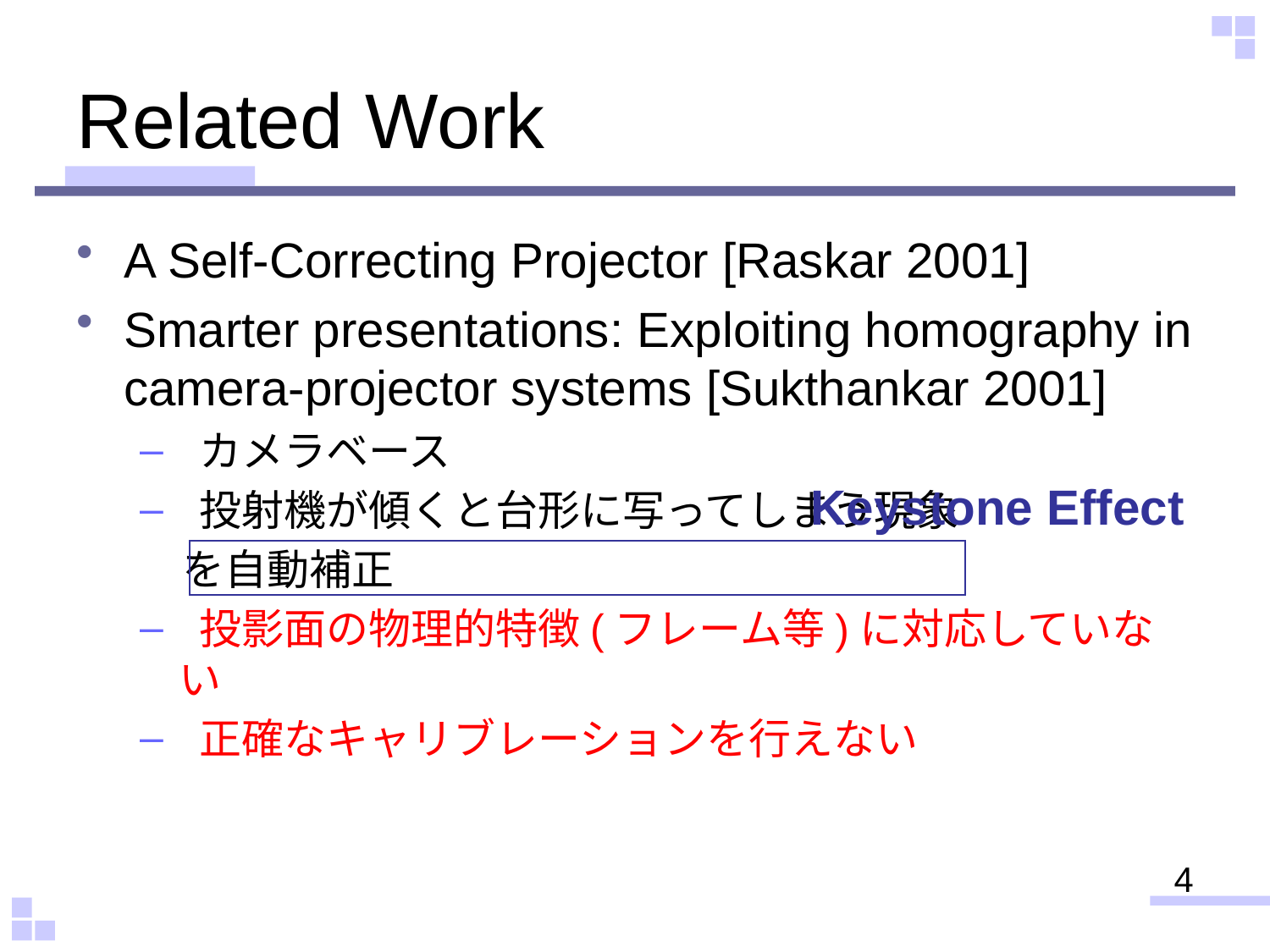

# Related Work
A Self-Correcting Projector [Raskar 2001]
Smarter presentations: Exploiting homography in camera-projector systems [Sukthankar 2001]
 カメラベース
 投射機が傾くと台形に写ってしまう現象
　を自動補正
 投影面の物理的特徴(フレーム等)に対応していない
 正確なキャリブレーションを行えない

Keystone Effect

4